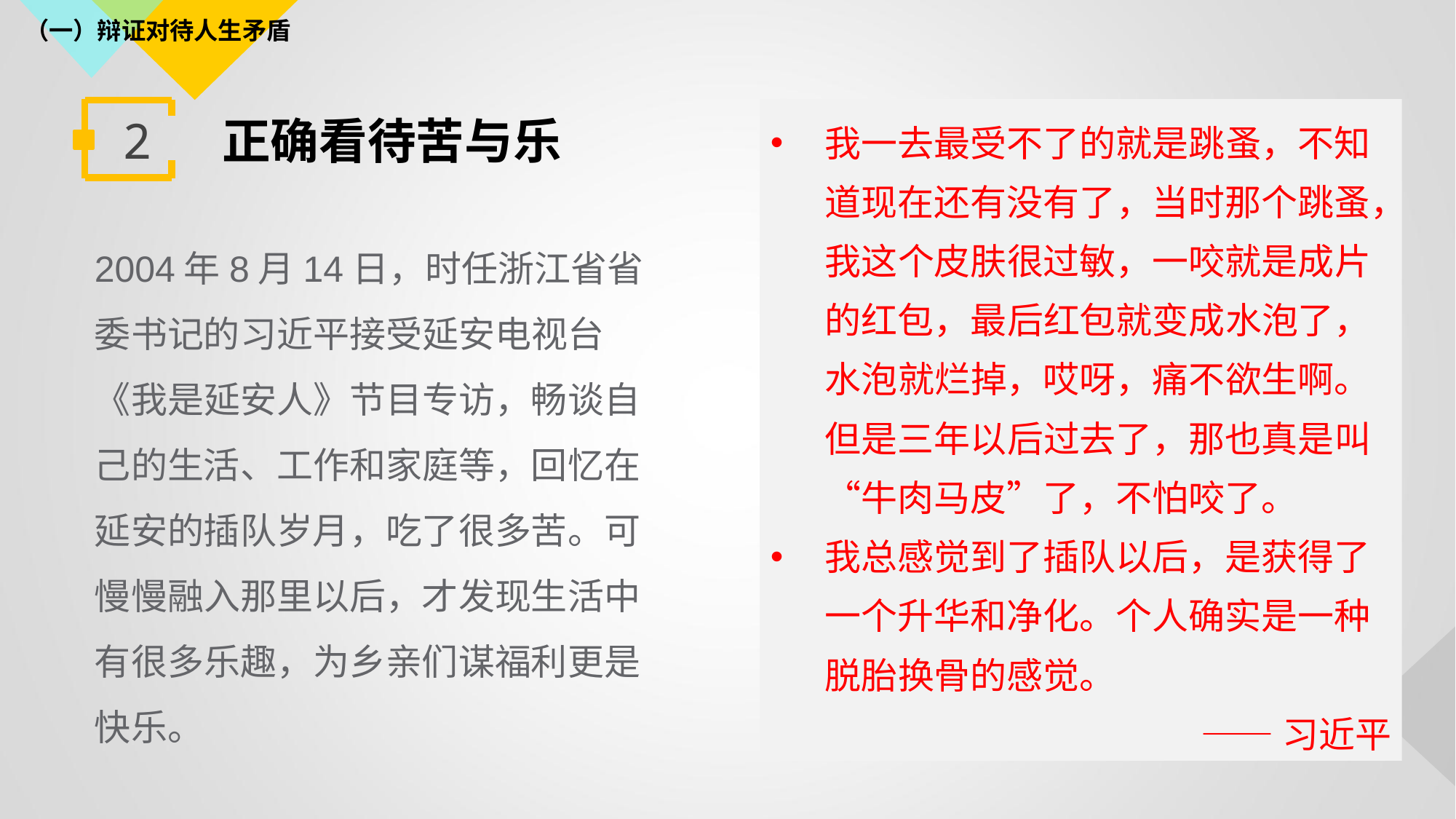

（一）辩证对待人生矛盾
# 2  正确看待苦与乐

我一去最受不了的就是跳蚤，不知道现在还有没有了，当时那个跳蚤，我这个皮肤很过敏，一咬就是成片的红包，最后红包就变成水泡了，水泡就烂掉，哎呀，痛不欲生啊。但是三年以后过去了，那也真是叫“牛肉马皮”了，不怕咬了。
我总感觉到了插队以后，是获得了一个升华和净化。个人确实是一种脱胎换骨的感觉。
——习近平
2004年8月14日，时任浙江省省委书记的习近平接受延安电视台《我是延安人》节目专访，畅谈自己的生活、工作和家庭等，回忆在延安的插队岁月，吃了很多苦。可慢慢融入那里以后，才发现生活中有很多乐趣，为乡亲们谋福利更是快乐。
12